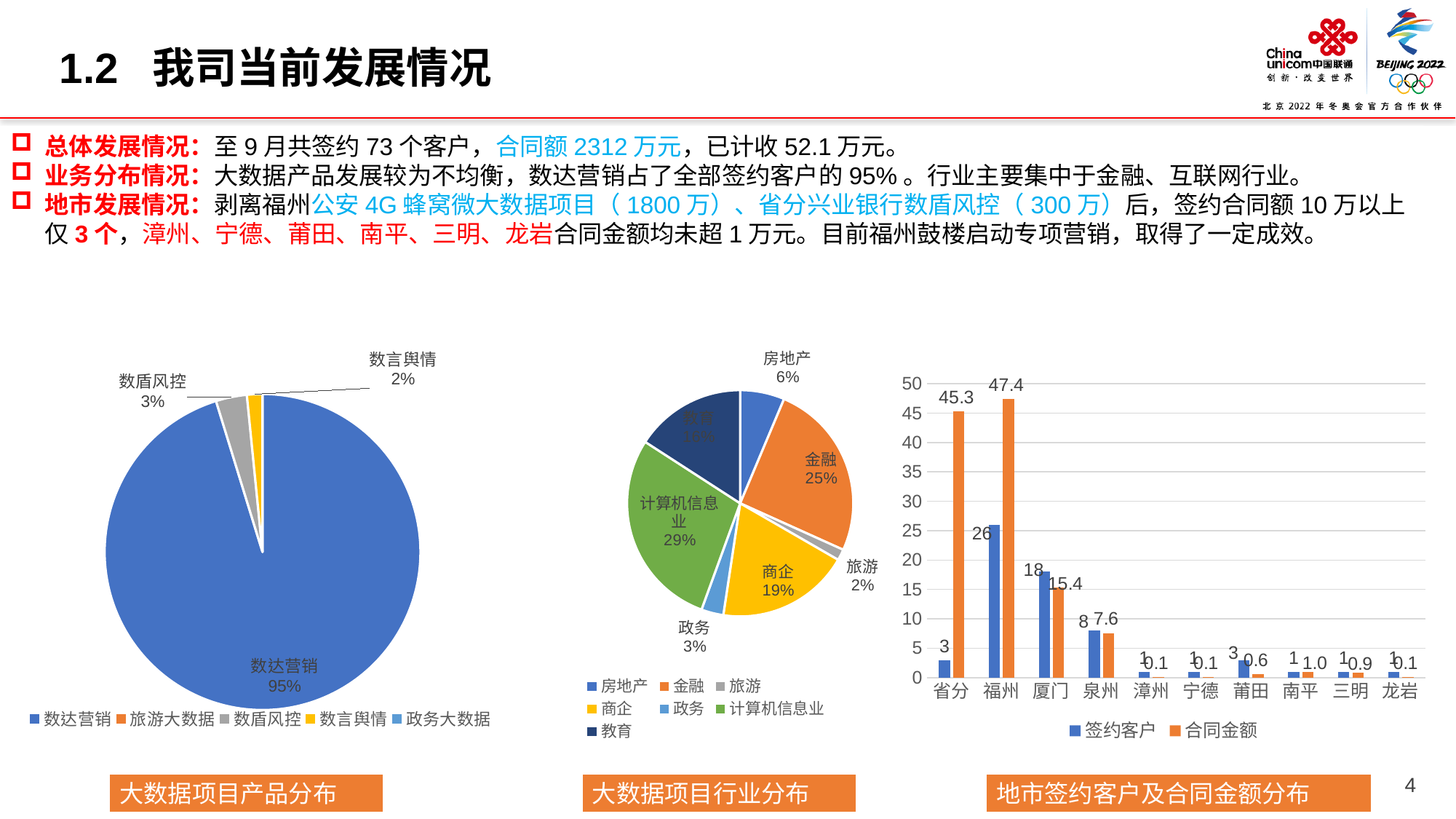

1.2  我司当前发展情况
总体发展情况：至9月共签约73个客户，合同额2312万元，已计收52.1万元。
业务分布情况：大数据产品发展较为不均衡，数达营销占了全部签约客户的95%。行业主要集中于金融、互联网行业。
地市发展情况：剥离福州公安4G蜂窝微大数据项目（1800万）、省分兴业银行数盾风控（300万）后，签约合同额10万以上仅3个，漳州、宁德、莆田、南平、三明、龙岩合同金额均未超1万元。目前福州鼓楼启动专项营销，取得了一定成效。

### Chart

| Category | 项目数 |
|---|---|
| 数达营销 | 60.0 |
| 旅游大数据 | 0.0 |
| 数盾风控 | 2.0 |
| 数言舆情 | 1.0 |
| 政务大数据 | 0.0 |

### Chart

| Category | 项目数 |
|---|---|
| 房地产 | 4.0 |
| 金融 | 16.0 |
| 旅游 | 1.0 |
| 商企 | 12.0 |
| 政务 | 2.0 |
| 计算机信息业 | 18.0 |
| 教育 | 10.0 |

### Chart

| Category | 签约客户 | 合同金额 |
|---|---|---|
| 省分 | 3.0 | 45.32 |
| 福州 | 26.0 | 47.415 |
| 厦门 | 18.0 | 15.370000000000006 |
| 泉州 | 8.0 | 7.584 |
| 漳州 | 1.0 | 0.1 |
| 宁德 | 1.0 | 0.1 |
| 莆田 | 3.0 | 0.6440000000000009 |
| 南平 | 1.0 | 1.0 |
| 三明 | 1.0 | 0.9 |
| 龙岩 | 1.0 | 0.1 |
大数据项目产品分布
大数据项目行业分布
地市签约客户及合同金额分布